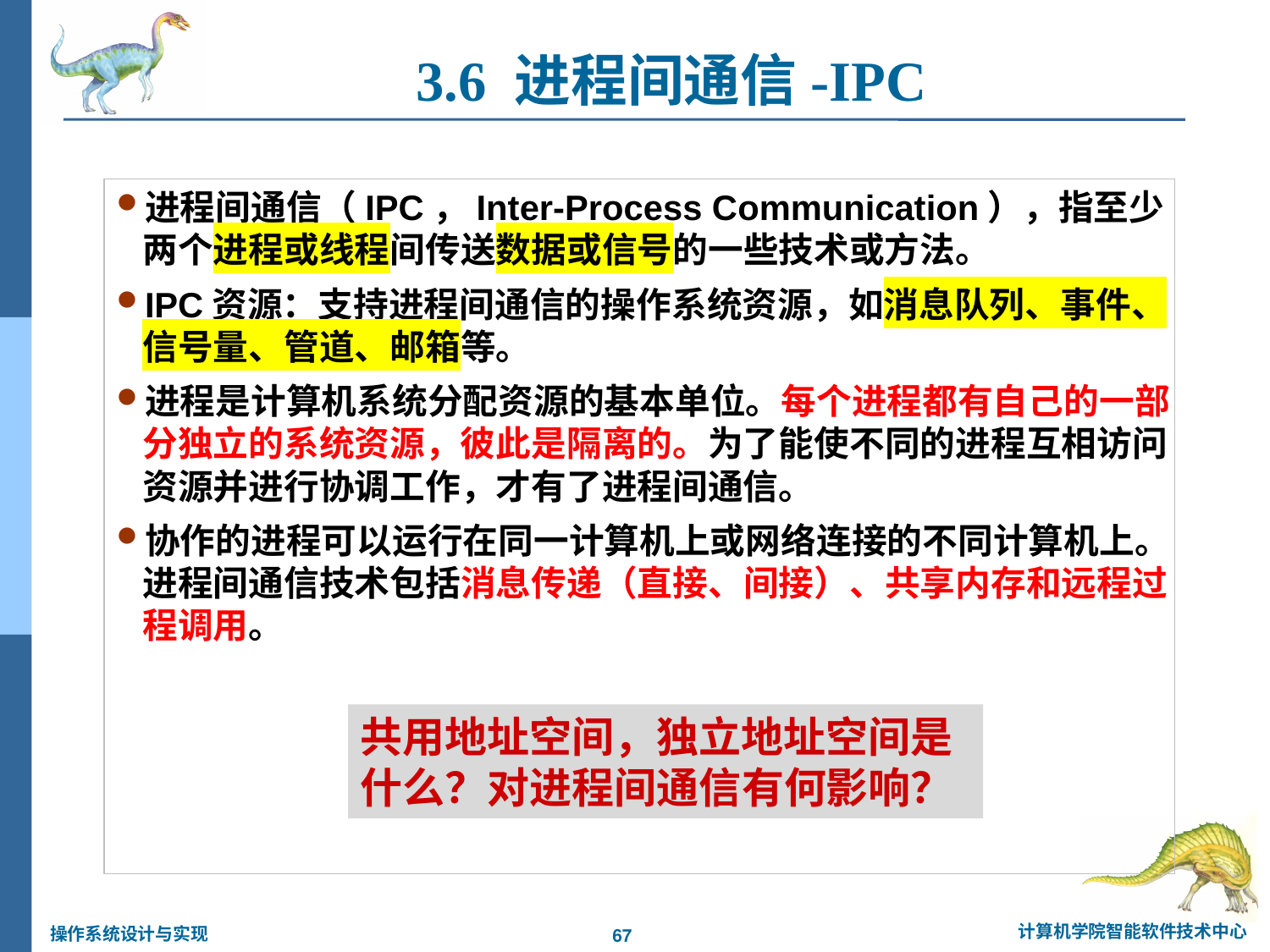

3.6 进程间通信-IPC
进程间通信（IPC，Inter-Process Communication），指至少两个进程或线程间传送数据或信号的一些技术或方法。
IPC资源：支持进程间通信的操作系统资源，如消息队列、事件、信号量、管道、邮箱等。
进程是计算机系统分配资源的基本单位。每个进程都有自己的一部分独立的系统资源，彼此是隔离的。为了能使不同的进程互相访问资源并进行协调工作，才有了进程间通信。
协作的进程可以运行在同一计算机上或网络连接的不同计算机上。进程间通信技术包括消息传递（直接、间接）、共享内存和远程过程调用。

共用地址空间，独立地址空间是什么？对进程间通信有何影响？